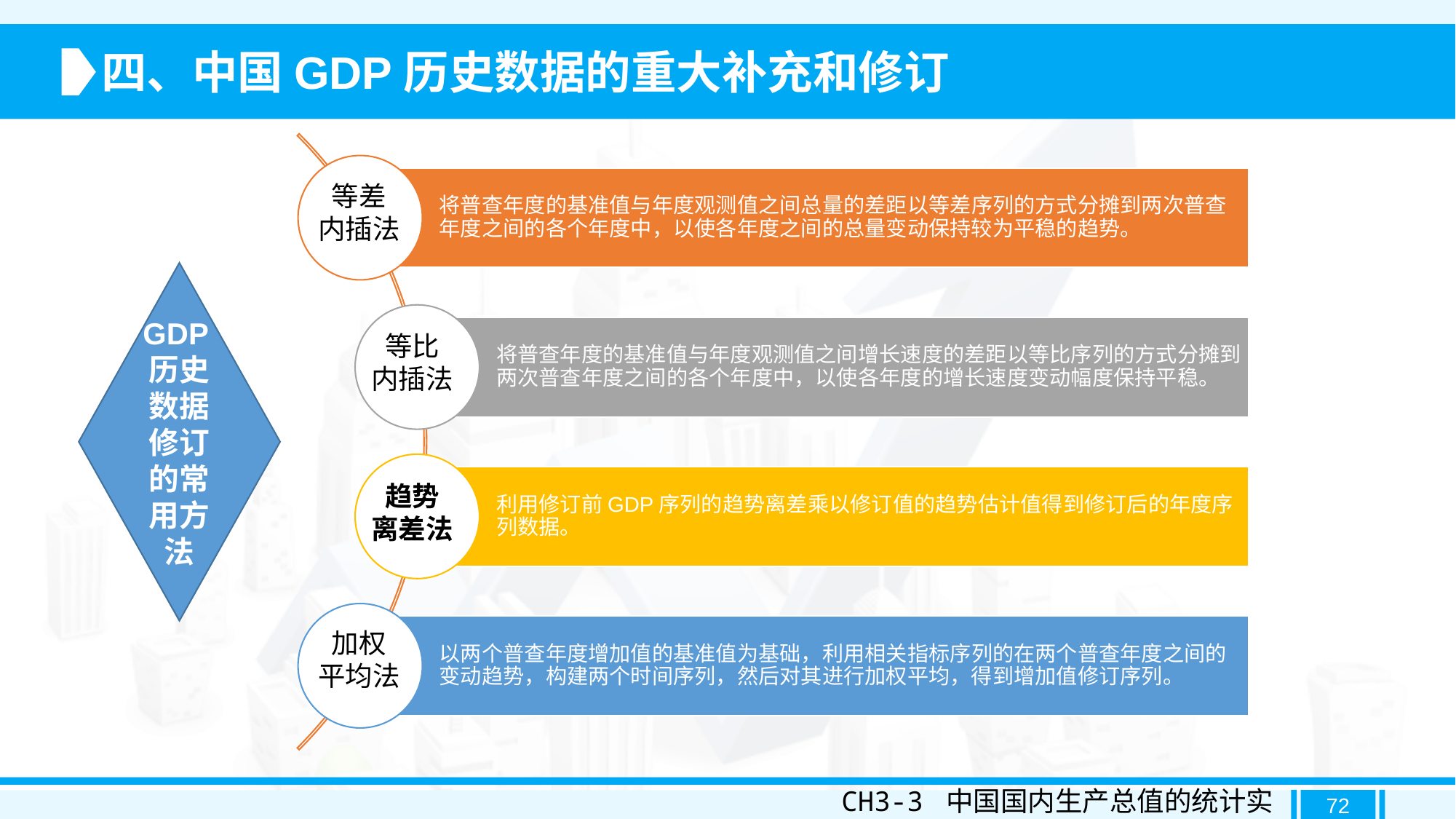

四、中国GDP历史数据的重大补充和修订

将普查年度的基准值与年度观测值之间总量的差距以等差序列的方式分摊到两次普查年度之间的各个年度中，以使各年度之间的总量变动保持较为平稳的趋势。
将普查年度的基准值与年度观测值之间增长速度的差距以等比序列的方式分摊到两次普查年度之间的各个年度中，以使各年度的增长速度变动幅度保持平稳。
利用修订前GDP序列的趋势离差乘以修订值的趋势估计值得到修订后的年度序列数据。
以两个普查年度增加值的基准值为基础，利用相关指标序列的在两个普查年度之间的变动趋势，构建两个时间序列，然后对其进行加权平均，得到增加值修订序列。
等差
内插法
GDP历史数据修订的常用方法
等比
内插法
趋势
离差法
加权
平均法
CH3-3 中国国内生产总值的统计实践
72